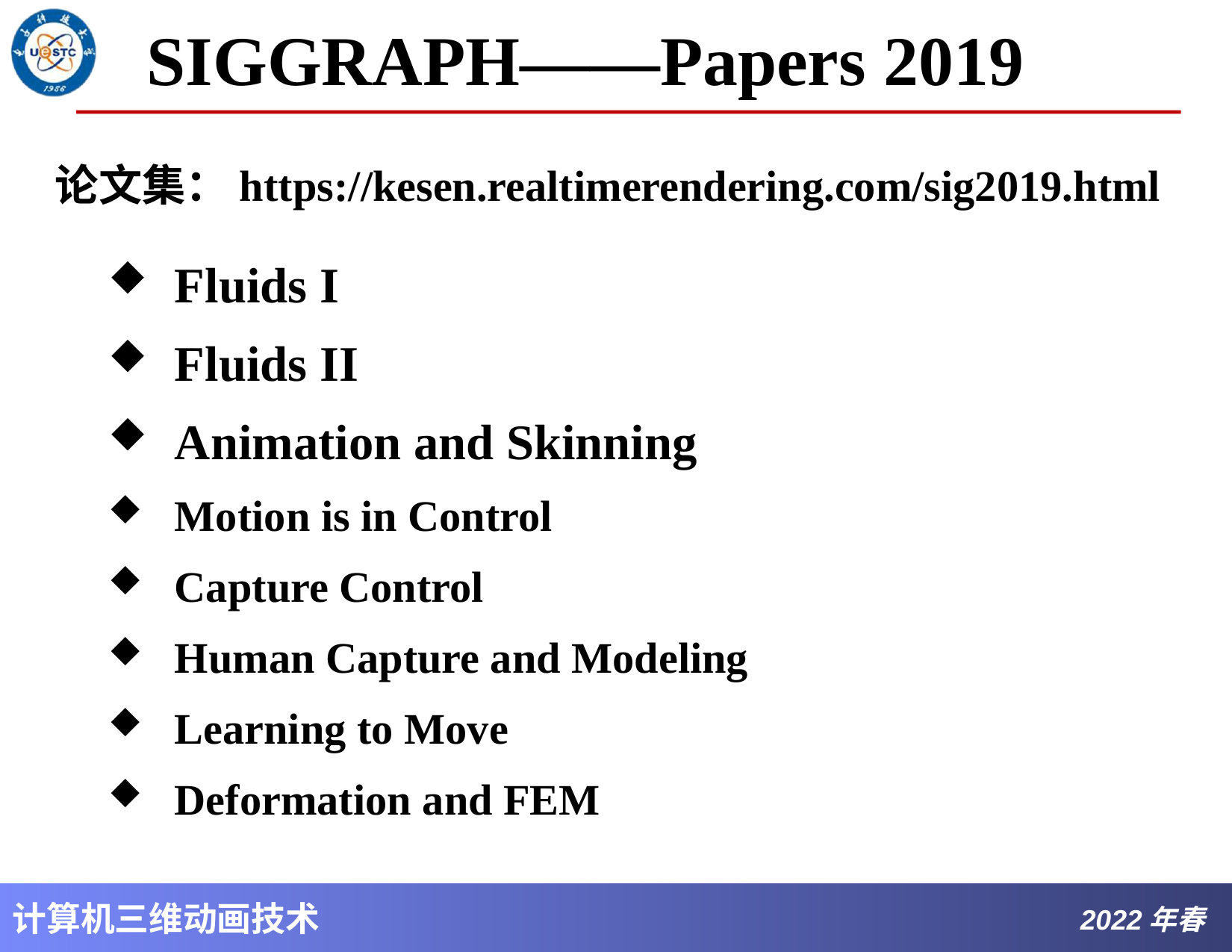

# SIGGRAPH——Papers 2019
论文集：https://kesen.realtimerendering.com/sig2019.html
Fluids I
Fluids II
Animation and Skinning
Motion is in Control
Capture Control
Human Capture and Modeling
Learning to Move
Deformation and FEM